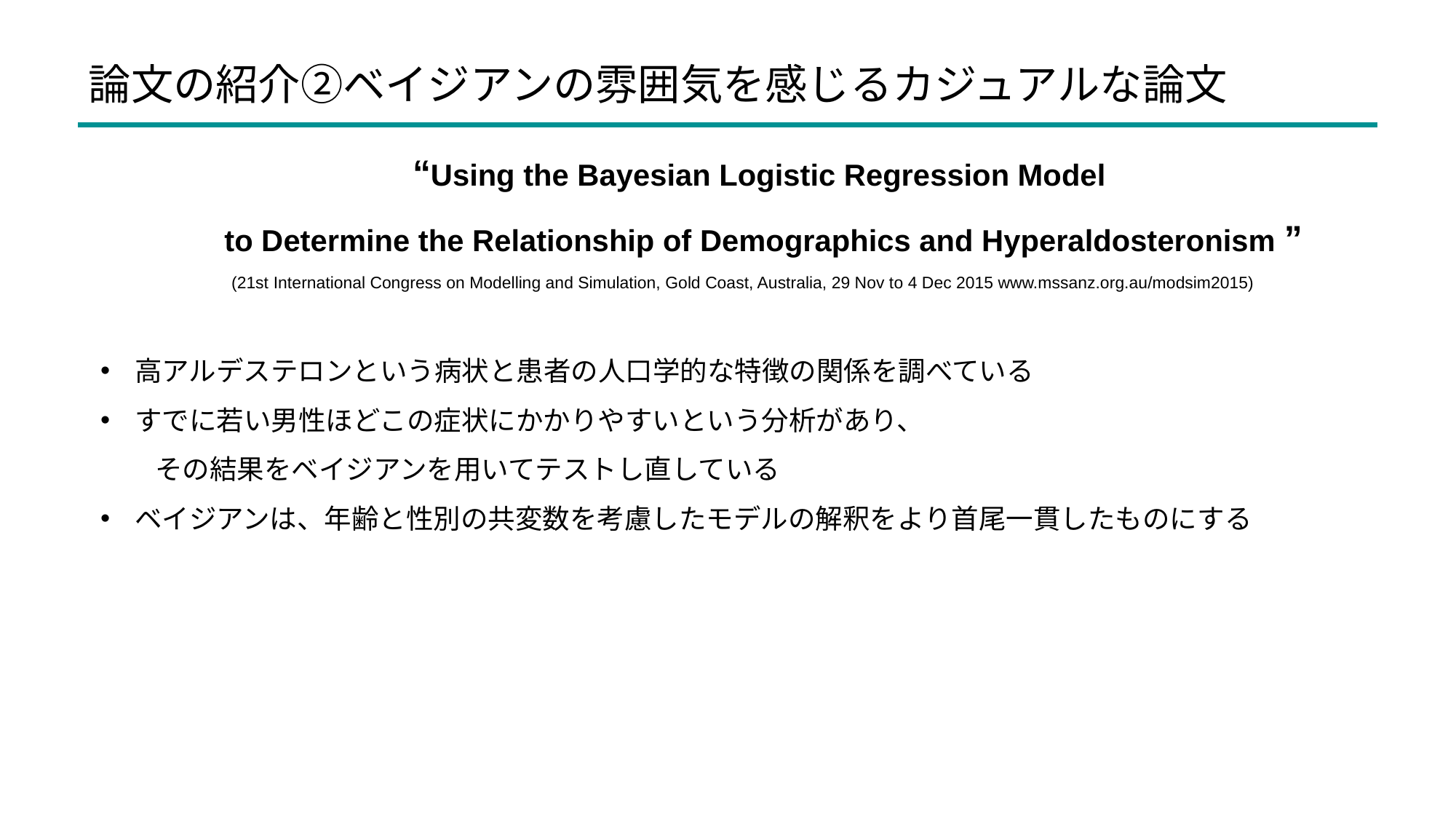

論文の紹介②ベイジアンの雰囲気を感じるカジュアルな論文
“Using the Bayesian Logistic Regression Model
to Determine the Relationship of Demographics and Hyperaldosteronism ”
(21st International Congress on Modelling and Simulation, Gold Coast, Australia, 29 Nov to 4 Dec 2015 www.mssanz.org.au/modsim2015)
高アルデステロンという病状と患者の人口学的な特徴の関係を調べている
すでに若い男性ほどこの症状にかかりやすいという分析があり、
　　その結果をベイジアンを用いてテストし直している
ベイジアンは、年齢と性別の共変数を考慮したモデルの解釈をより首尾一貫したものにする